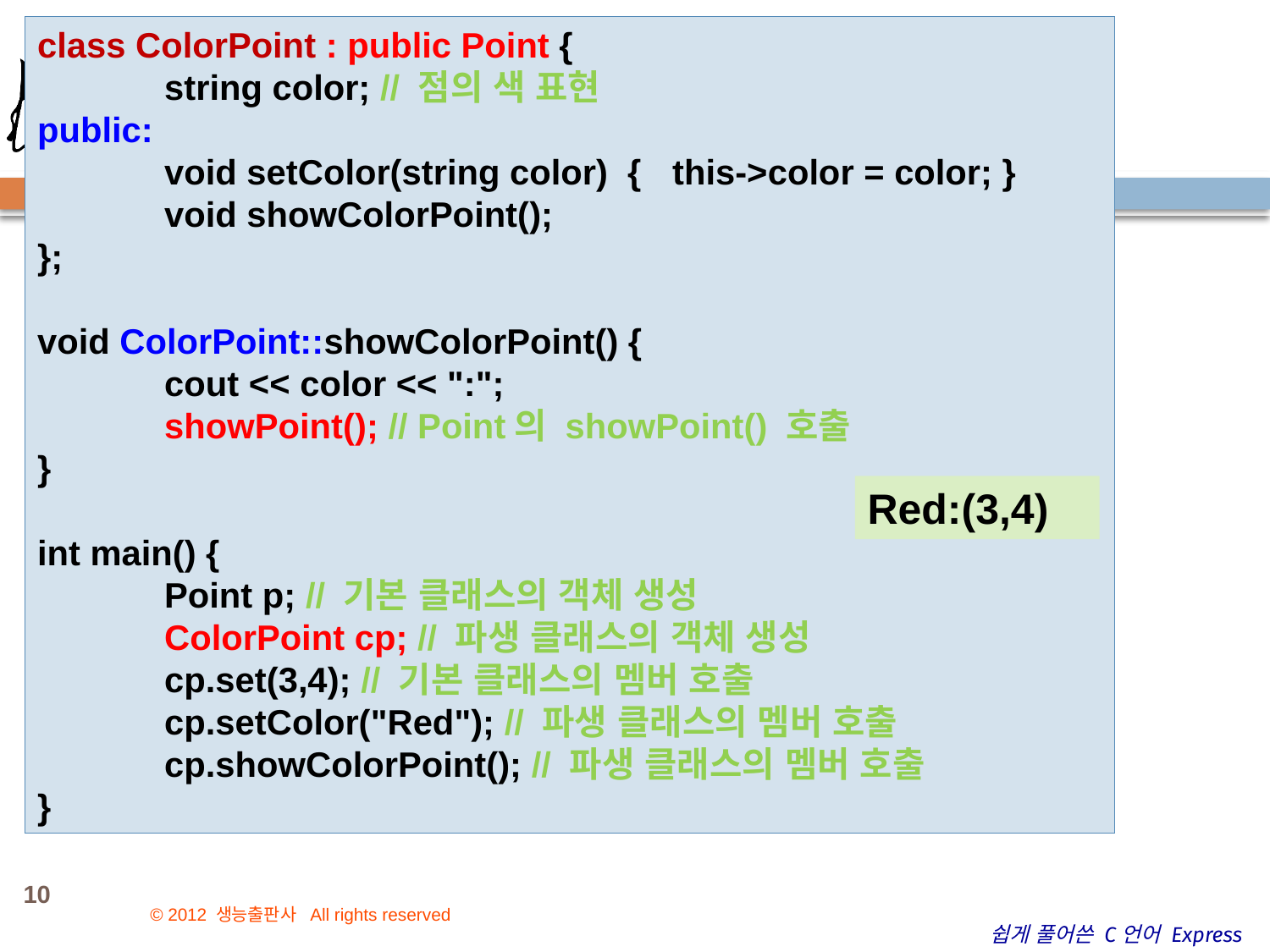

class ColorPoint : public Point {
	string color; // 점의 색 표현
public:
	void setColor(string color)  {	this->color = color; }
	void showColorPoint();
};

void ColorPoint::showColorPoint() {
	cout << color << ":";
	showPoint(); // Point의 showPoint() 호출
}

int main() {
	Point p; // 기본 클래스의 객체 생성
	ColorPoint cp; // 파생 클래스의 객체 생성
	cp.set(3,4); // 기본 클래스의 멤버 호출
	cp.setColor("Red"); // 파생 클래스의 멤버 호출
	cp.showColorPoint(); // 파생 클래스의 멤버 호출
}
Red:(3,4)
10